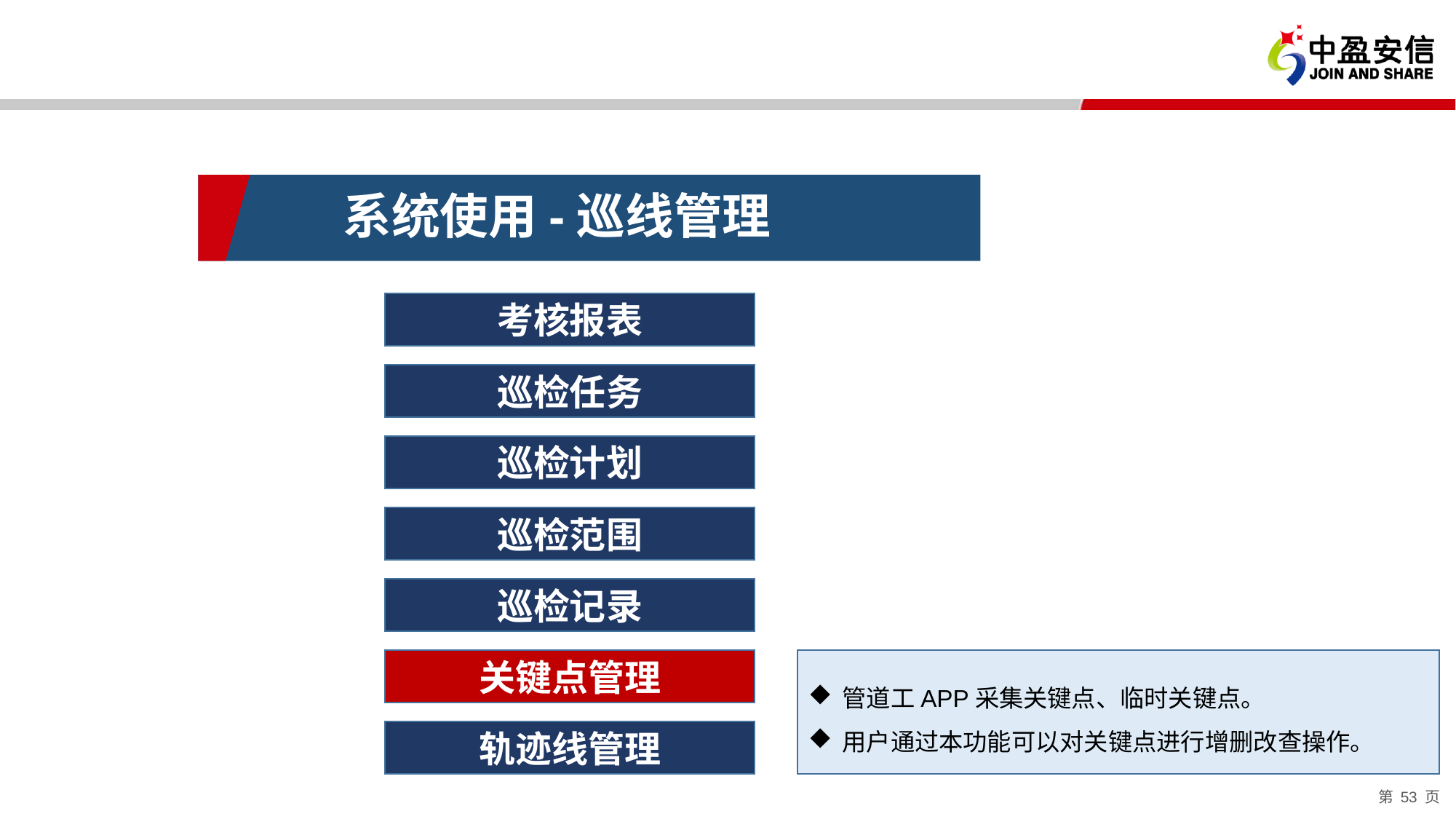

系统使用-巡线管理
考核报表
巡检任务
巡检计划
巡检范围
巡检记录
关键点管理
管道工APP采集关键点、临时关键点。
用户通过本功能可以对关键点进行增删改查操作。
轨迹线管理